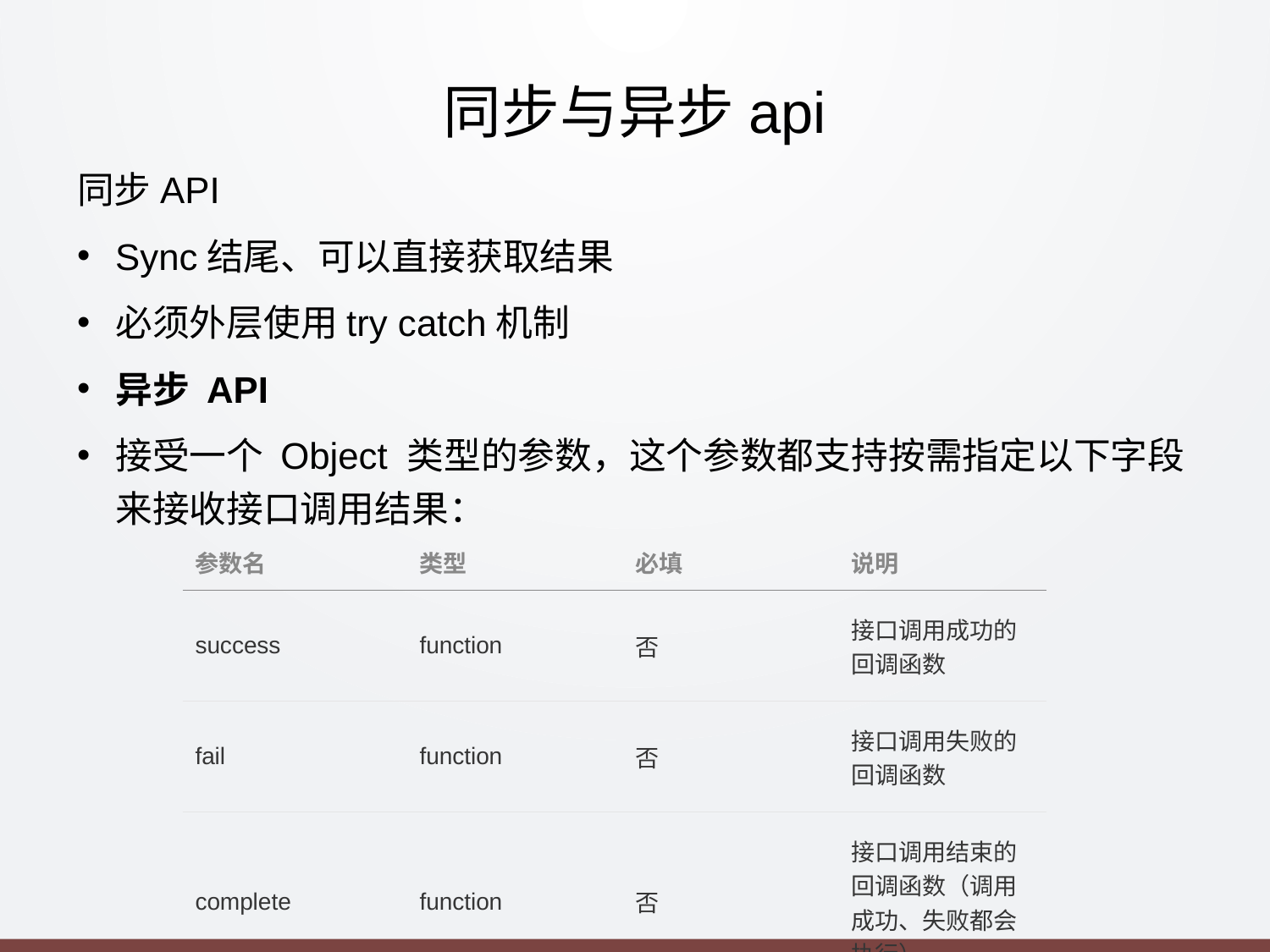

# 同步与异步api
同步API
Sync结尾、可以直接获取结果
必须外层使用try catch机制
异步 API
接受一个 Object 类型的参数，这个参数都支持按需指定以下字段来接收接口调用结果：
| 参数名 | 类型 | 必填 | 说明 |
| --- | --- | --- | --- |
| success | function | 否 | 接口调用成功的回调函数 |
| fail | function | 否 | 接口调用失败的回调函数 |
| complete | function | 否 | 接口调用结束的回调函数（调用成功、失败都会执行） |